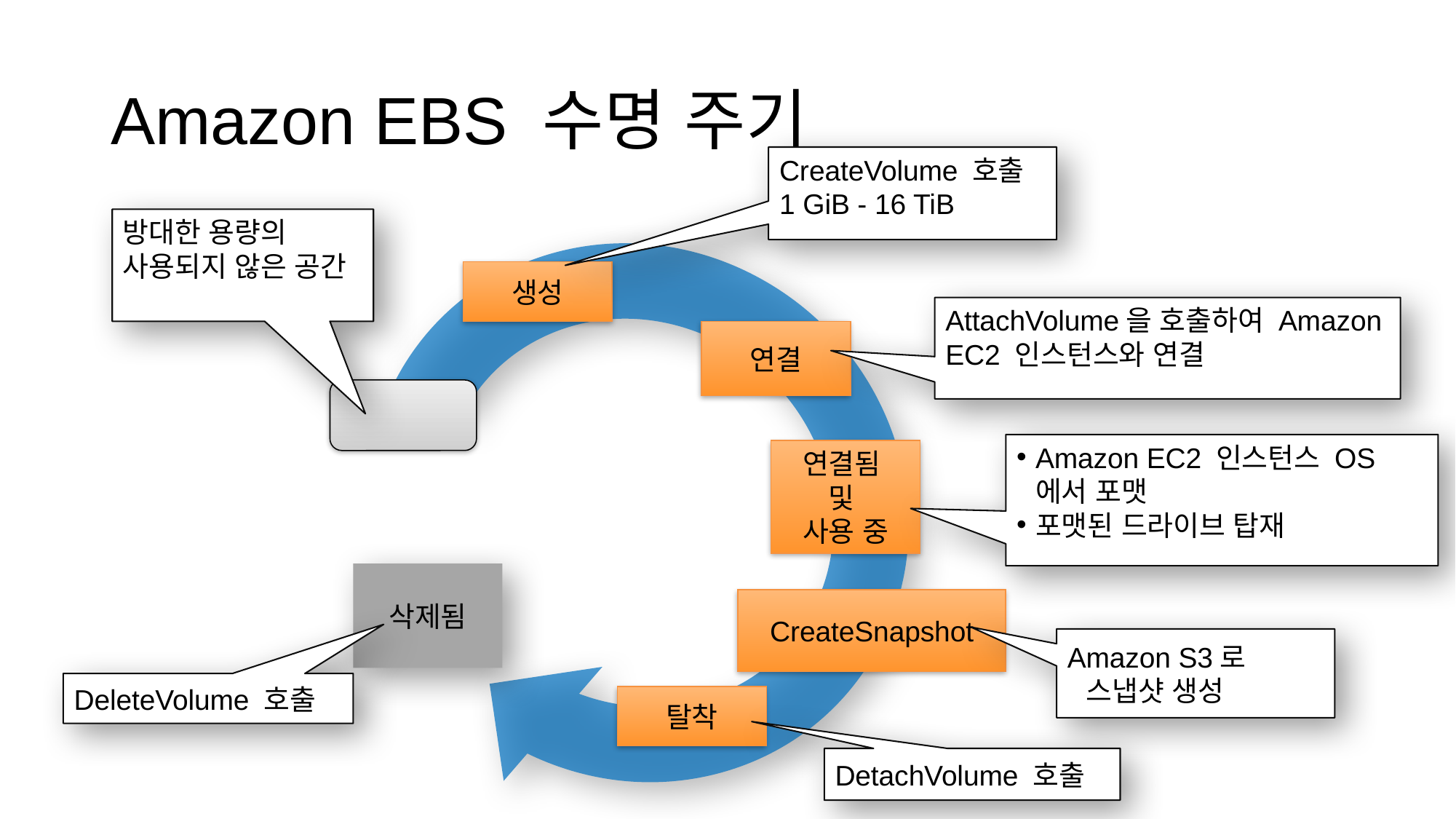

# Amazon EBS 수명 주기
CreateVolume 호출
1 GiB - 16 TiB
생성

방대한 용량의 사용되지 않은 공간

AttachVolume을 호출하여 Amazon EC2 인스턴스와 연결
연결
Amazon EC2 인스턴스 OS에서 포맷
포맷된 드라이브 탑재
연결됨
및
사용 중
삭제됨
DeleteVolume 호출
CreateSnapshot
Amazon S3로 스냅샷 생성
탈착
DetachVolume 호출